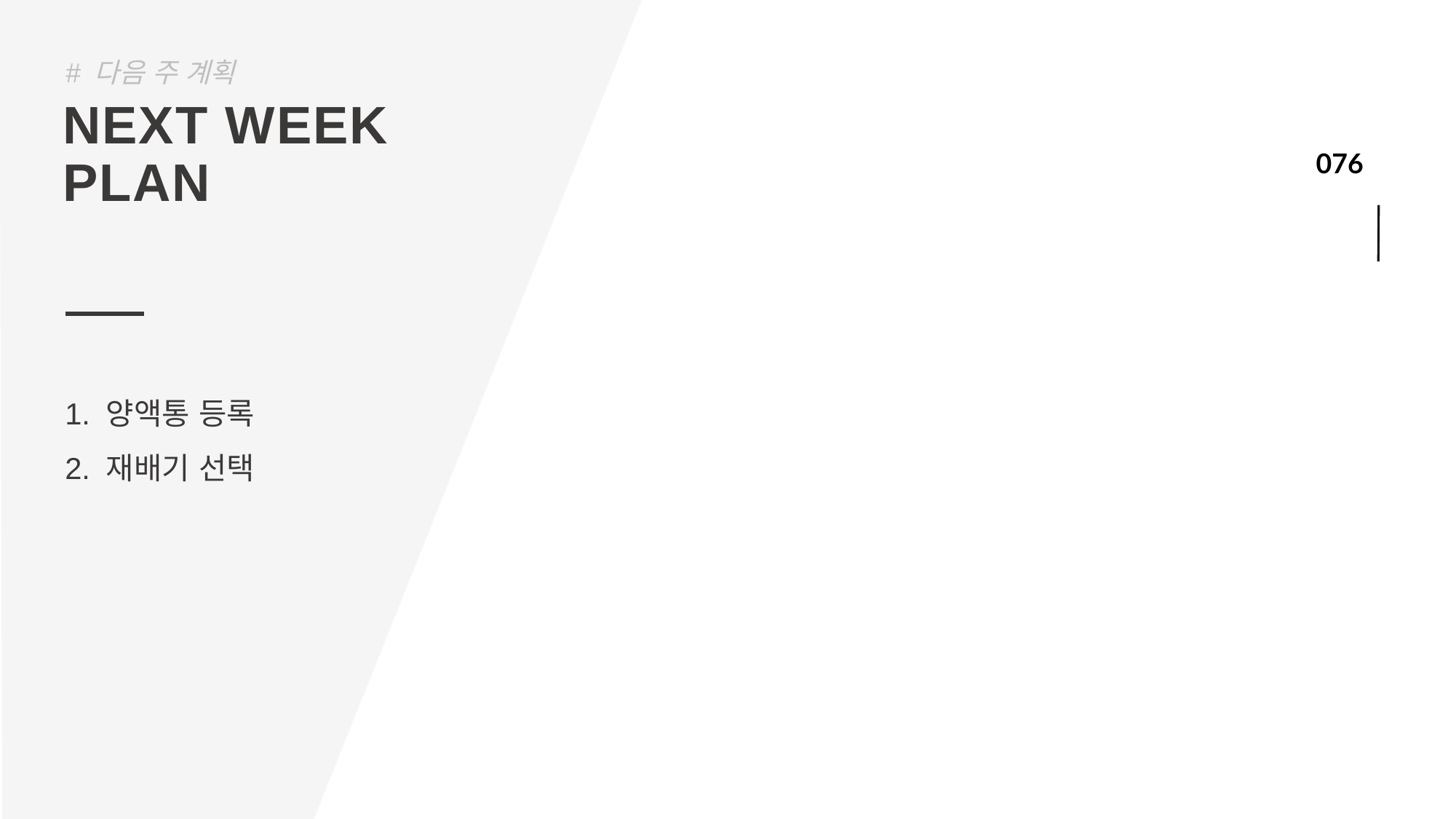

# 다음 주 계획
NEXT WEEK
PLAN
양액통 등록
재배기 선택